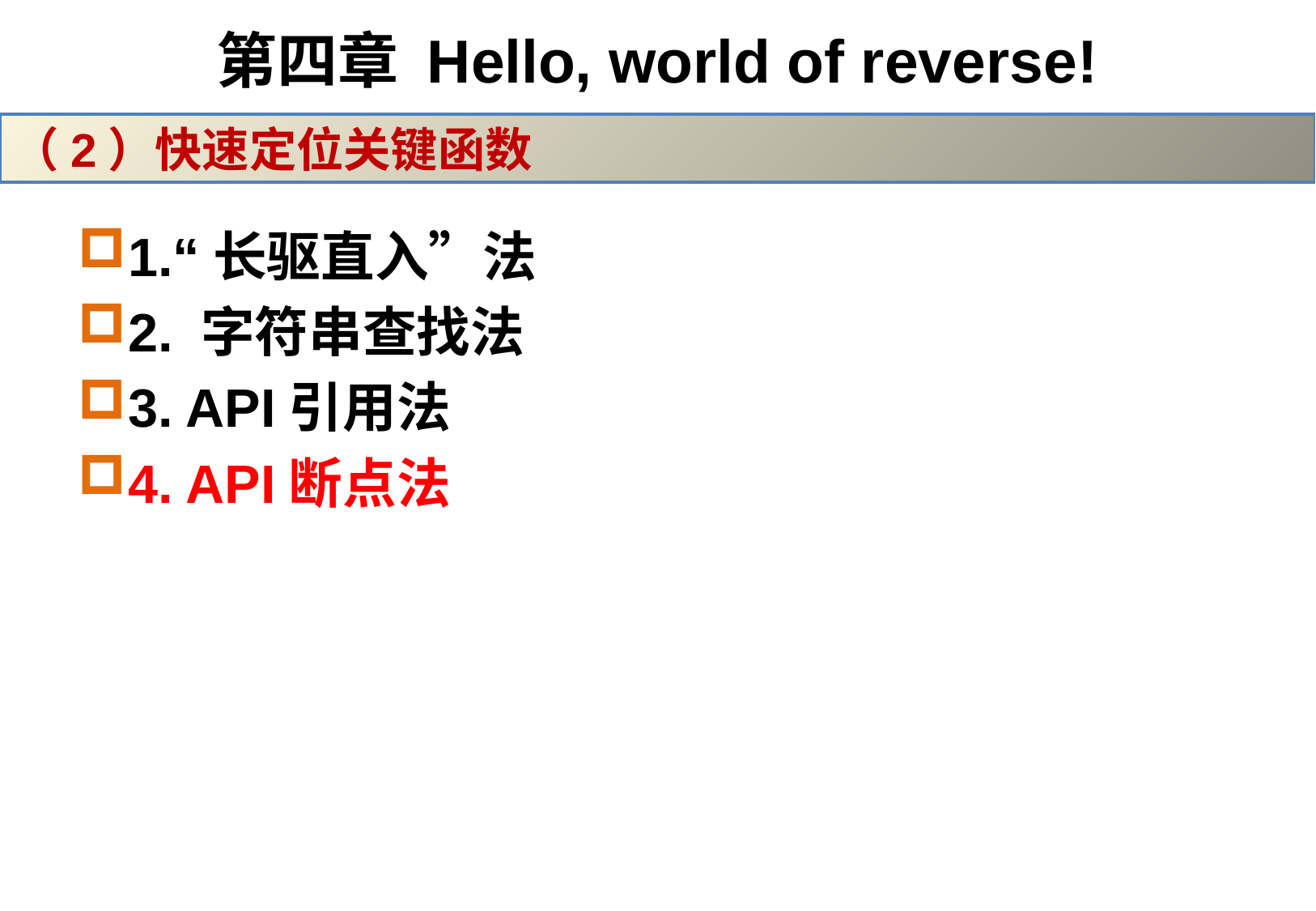

# 第四章 Hello, world of reverse!
（2）快速定位关键函数
1.“长驱直入”法
2. 字符串查找法
3. API引用法
4. API断点法